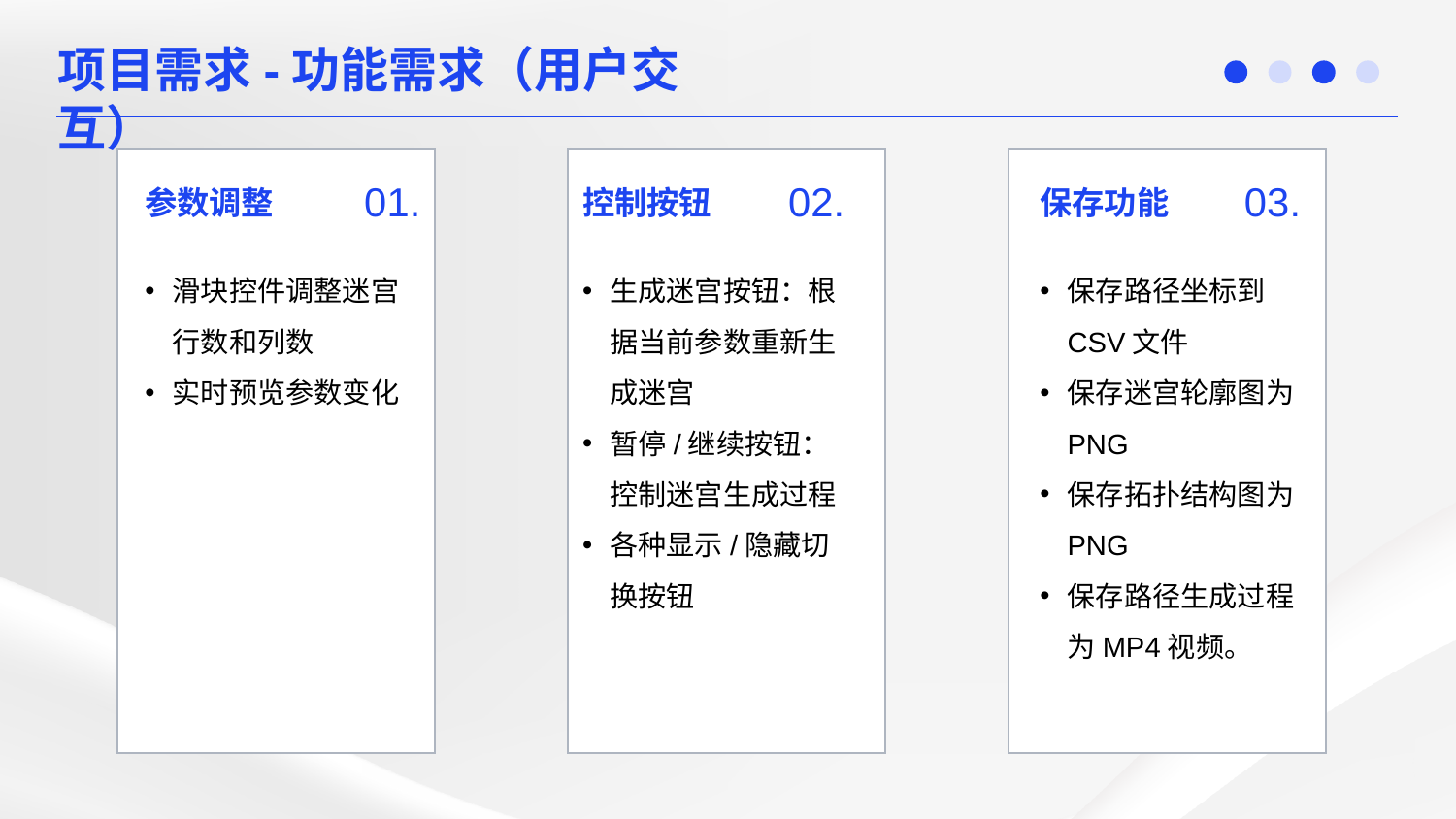

项目需求-功能需求（用户交互）

01.
参数调整

滑块控件调整迷宫行数和列数
实时预览参数变化

02.
控制按钮

生成迷宫按钮：根据当前参数重新生成迷宫
暂停/继续按钮：控制迷宫生成过程
各种显示/隐藏切换按钮

03.
保存功能
保存路径坐标到CSV文件
保存迷宫轮廓图为PNG
保存拓扑结构图为PNG
保存路径生成过程为MP4视频。